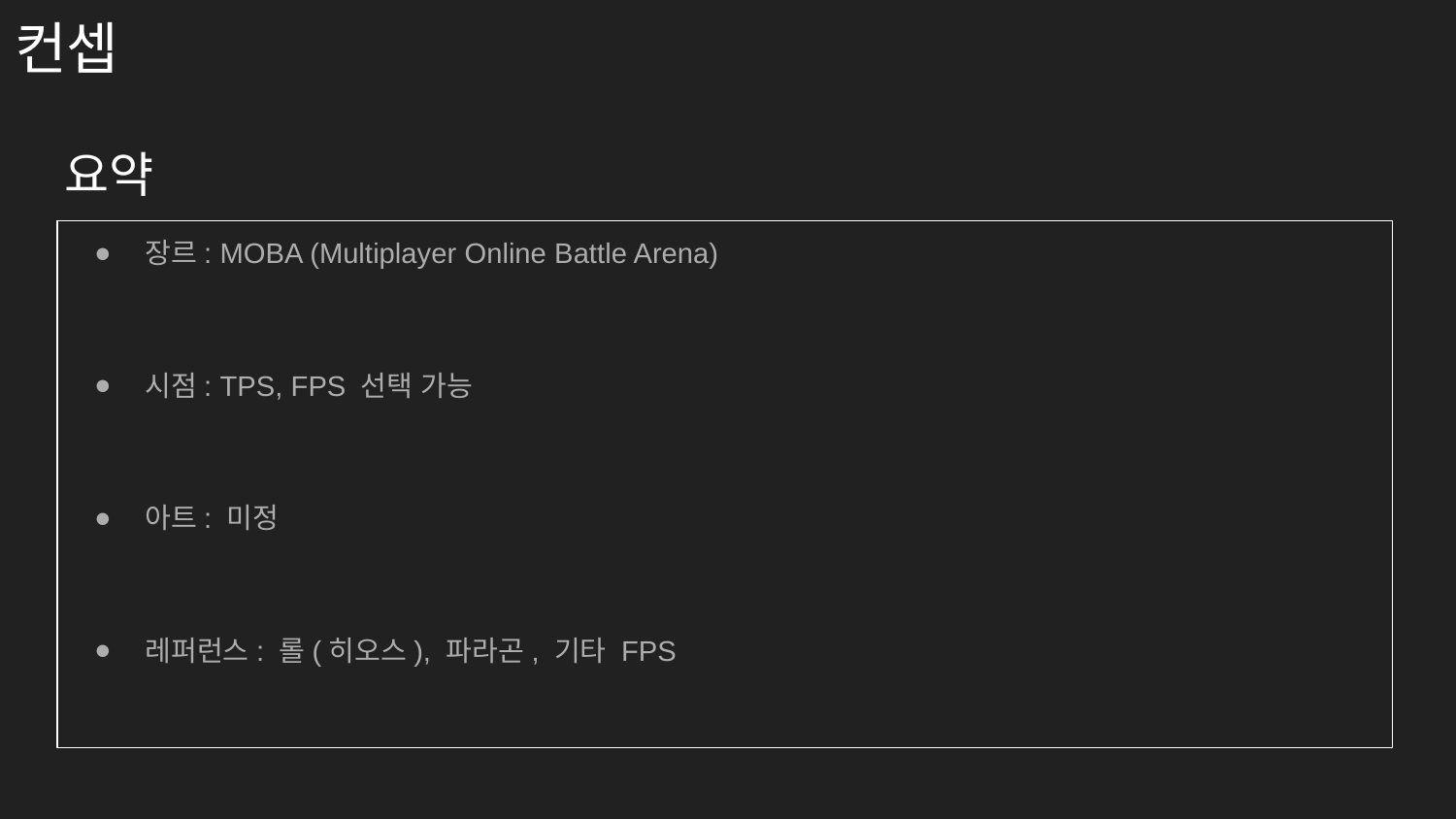

# 컨셉
요약
장르: MOBA (Multiplayer Online Battle Arena)

시점: TPS, FPS 선택 가능

아트: 미정

레퍼런스: 롤(히오스), 파라곤, 기타 FPS